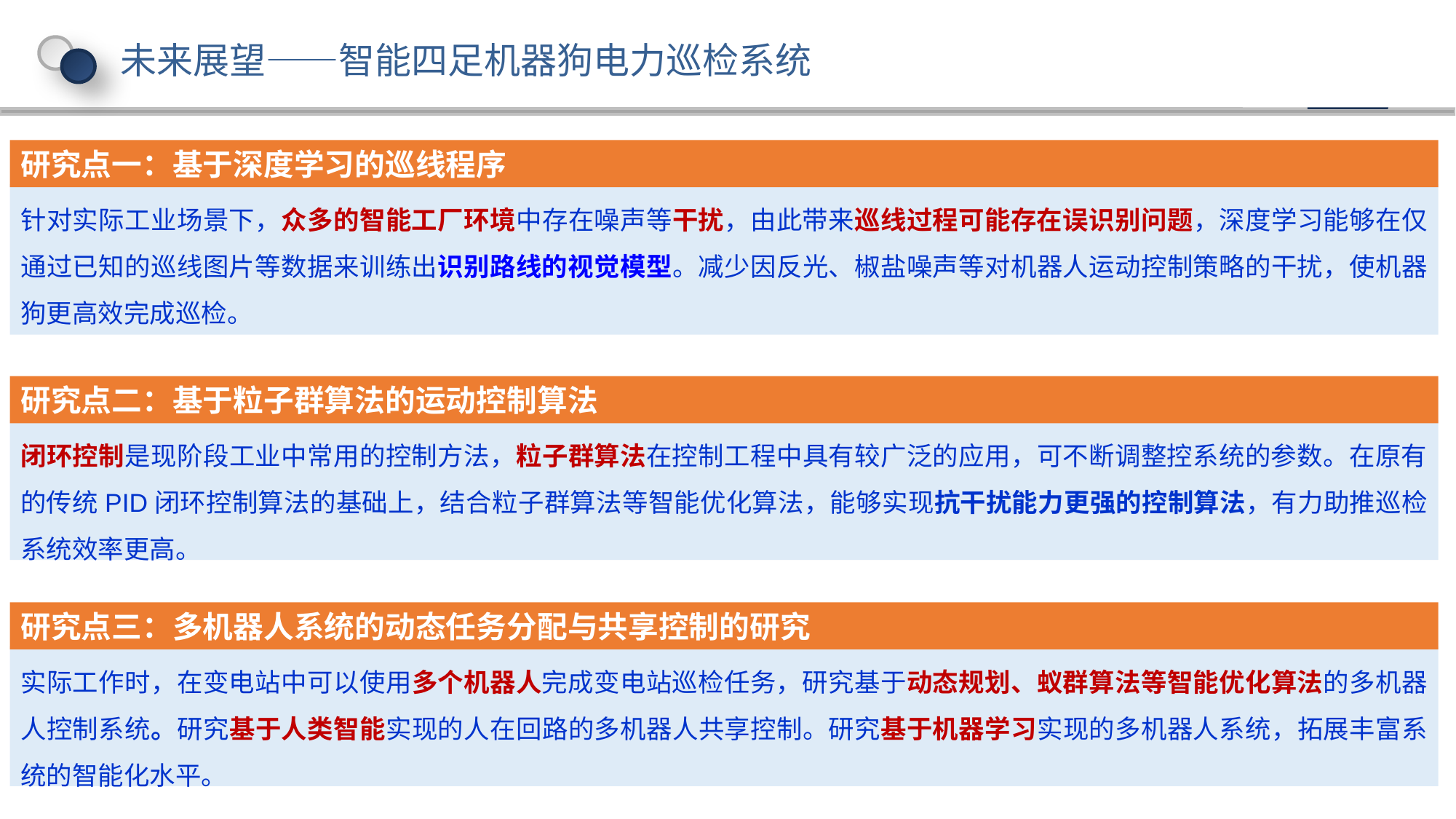

未来展望——智能四足机器狗电力巡检系统
研究点一：基于深度学习的巡线程序
针对实际工业场景下，众多的智能工厂环境中存在噪声等干扰，由此带来巡线过程可能存在误识别问题，深度学习能够在仅通过已知的巡线图片等数据来训练出识别路线的视觉模型。减少因反光、椒盐噪声等对机器人运动控制策略的干扰，使机器狗更高效完成巡检。

研究点二：基于粒子群算法的运动控制算法
闭环控制是现阶段工业中常用的控制方法，粒子群算法在控制工程中具有较广泛的应用，可不断调整控系统的参数。在原有的传统PID闭环控制算法的基础上，结合粒子群算法等智能优化算法，能够实现抗干扰能力更强的控制算法，有力助推巡检系统效率更高。

研究点三：多机器人系统的动态任务分配与共享控制的研究
实际工作时，在变电站中可以使用多个机器人完成变电站巡检任务，研究基于动态规划、蚁群算法等智能优化算法的多机器人控制系统。研究基于人类智能实现的人在回路的多机器人共享控制。研究基于机器学习实现的多机器人系统，拓展丰富系统的智能化水平。